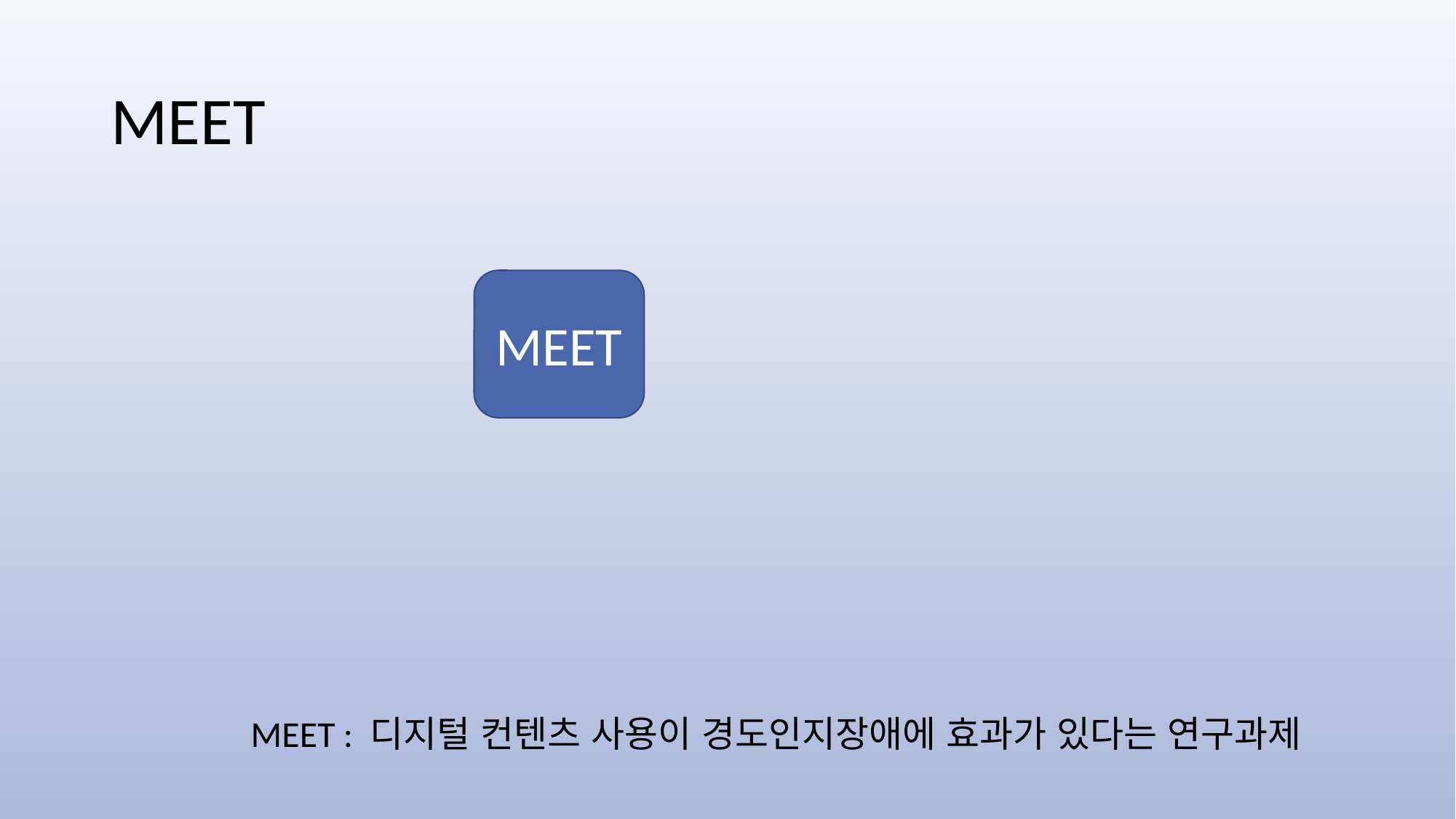

# MEET
MEET
MEET : 디지털 컨텐츠 사용이 경도인지장애에 효과가 있다는 연구과제